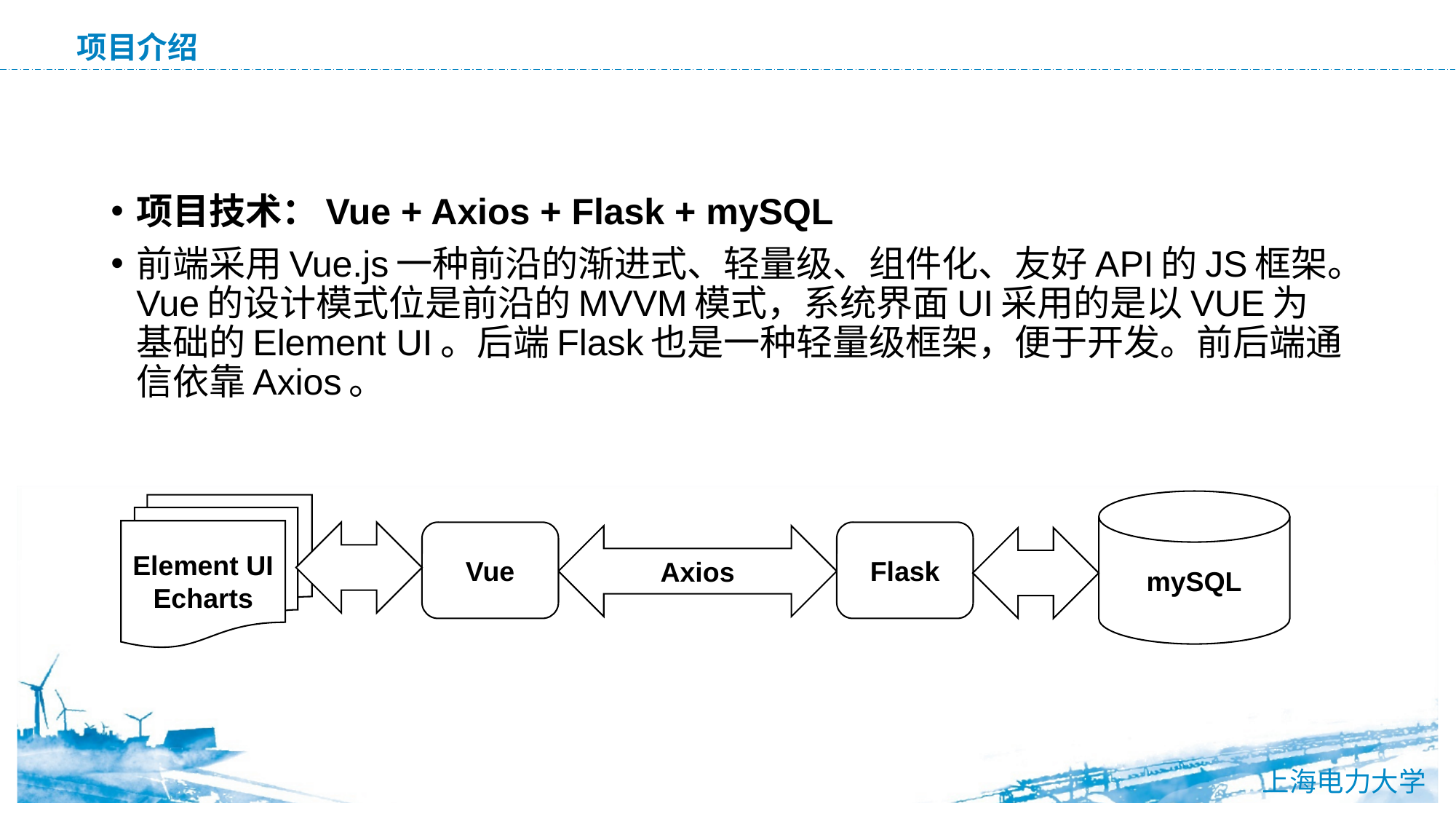

# 项目介绍
项目技术：Vue + Axios + Flask + mySQL
前端采用Vue.js一种前沿的渐进式、轻量级、组件化、友好API的JS框架。Vue的设计模式位是前沿的MVVM模式，系统界面UI采用的是以VUE为基础的Element UI。后端Flask也是一种轻量级框架，便于开发。前后端通信依靠Axios。

mySQL
Element UI
Echarts

Vue
Flask
Axios